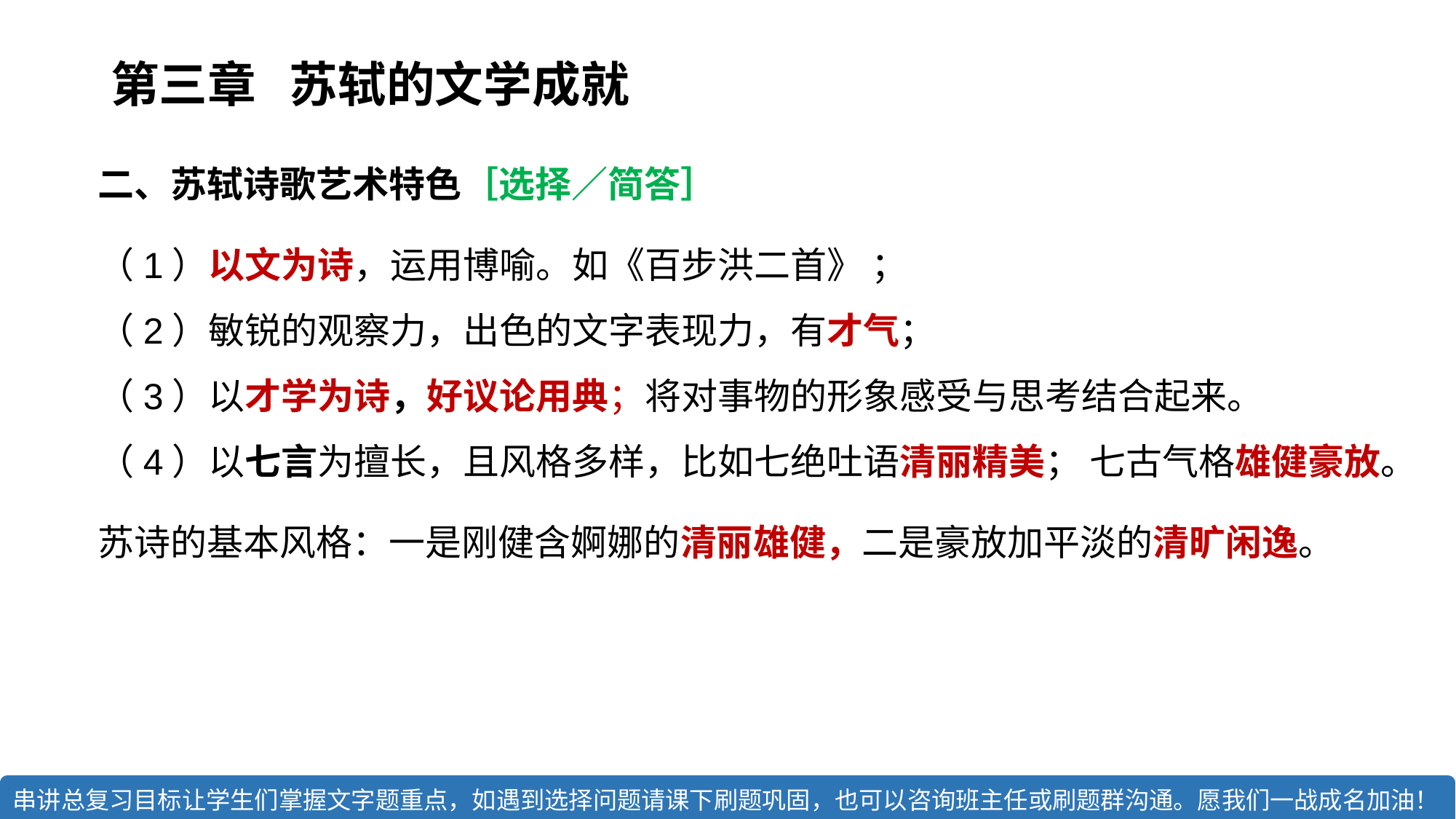

第三章   苏轼的文学成就
二、苏轼诗歌艺术特色［选择／简答］
（1）以文为诗，运用博喻。如《百步洪二首》 ；
（2）敏锐的观察力，出色的文字表现力，有才气；
（3）以才学为诗，好议论用典；将对事物的形象感受与思考结合起来。 
（4）以七言为擅长，且风格多样，比如七绝吐语清丽精美； 七古气格雄健豪放。
苏诗的基本风格：一是刚健含婀娜的清丽雄健，二是豪放加平淡的清旷闲逸。